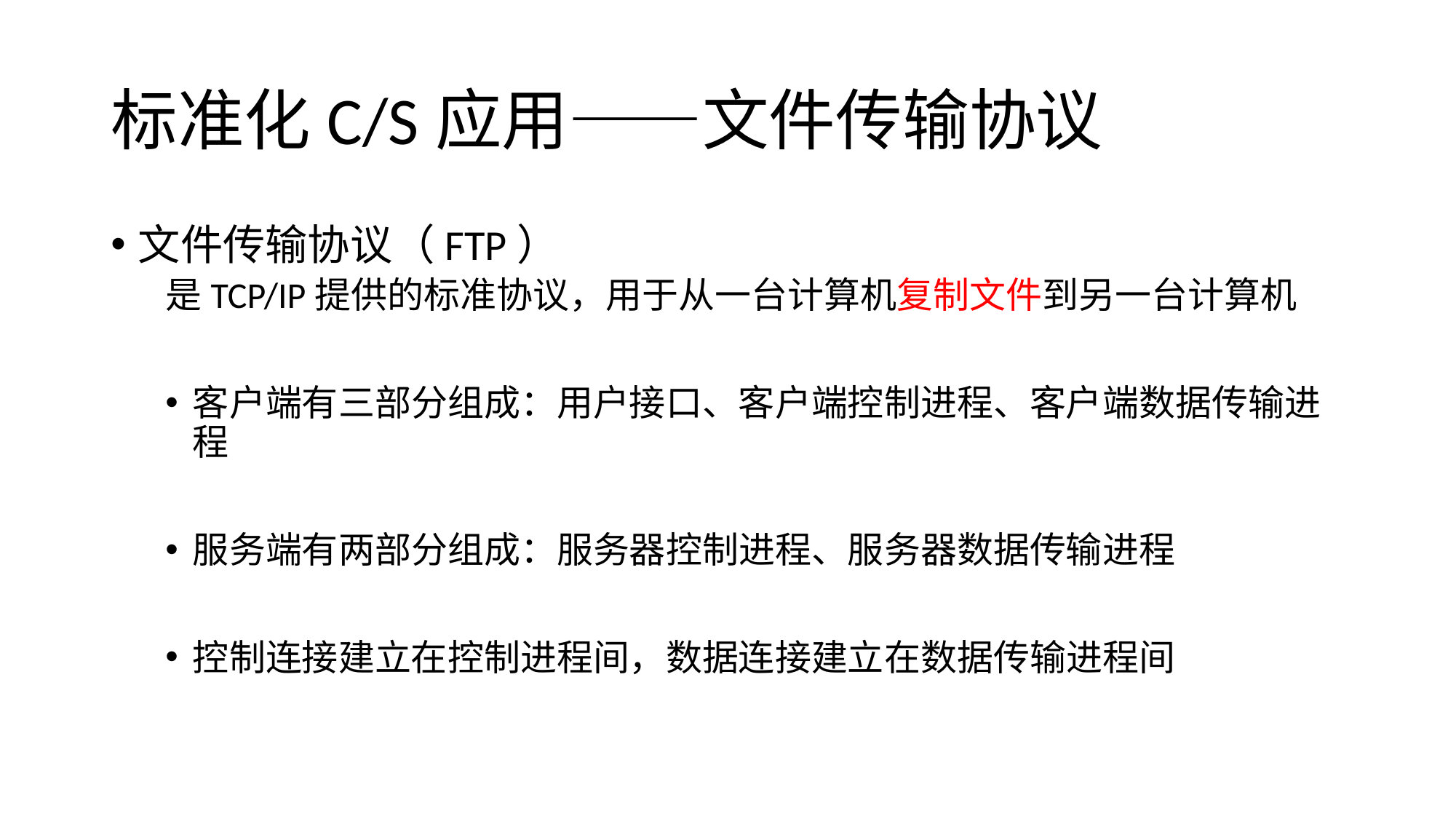

# 标准化C/S应用——文件传输协议
文件传输协议（FTP）
是TCP/IP提供的标准协议，用于从一台计算机复制文件到另一台计算机

客户端有三部分组成：用户接口、客户端控制进程、客户端数据传输进程

服务端有两部分组成：服务器控制进程、服务器数据传输进程

控制连接建立在控制进程间，数据连接建立在数据传输进程间